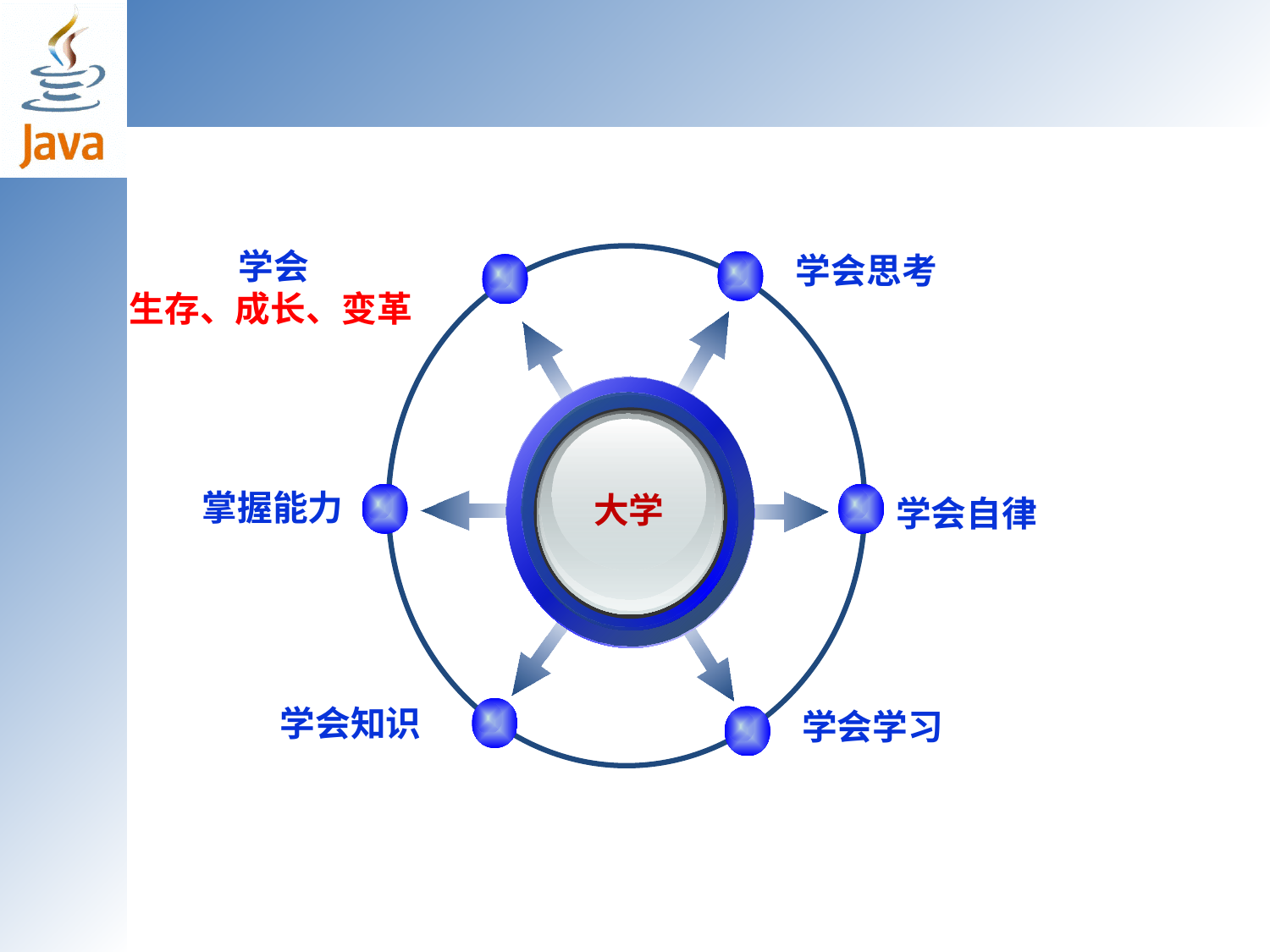

#
学会
生存、成长、变革
学会思考

掌握能力
大学

学会自律

学会知识

学会学习